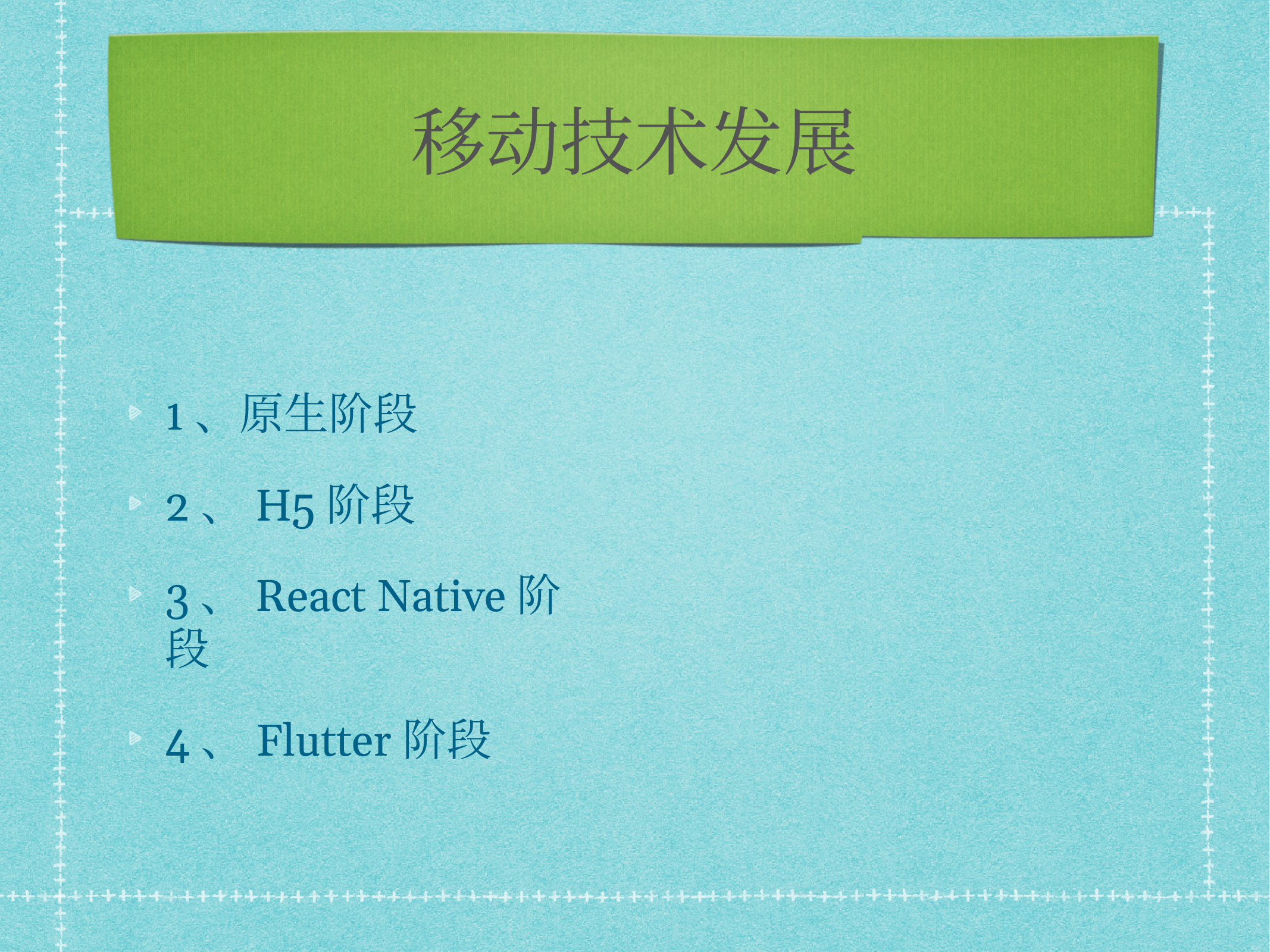

# 移动技术发展
1、原生阶段
2、H5阶段
3、React Native阶段
4、Flutter阶段